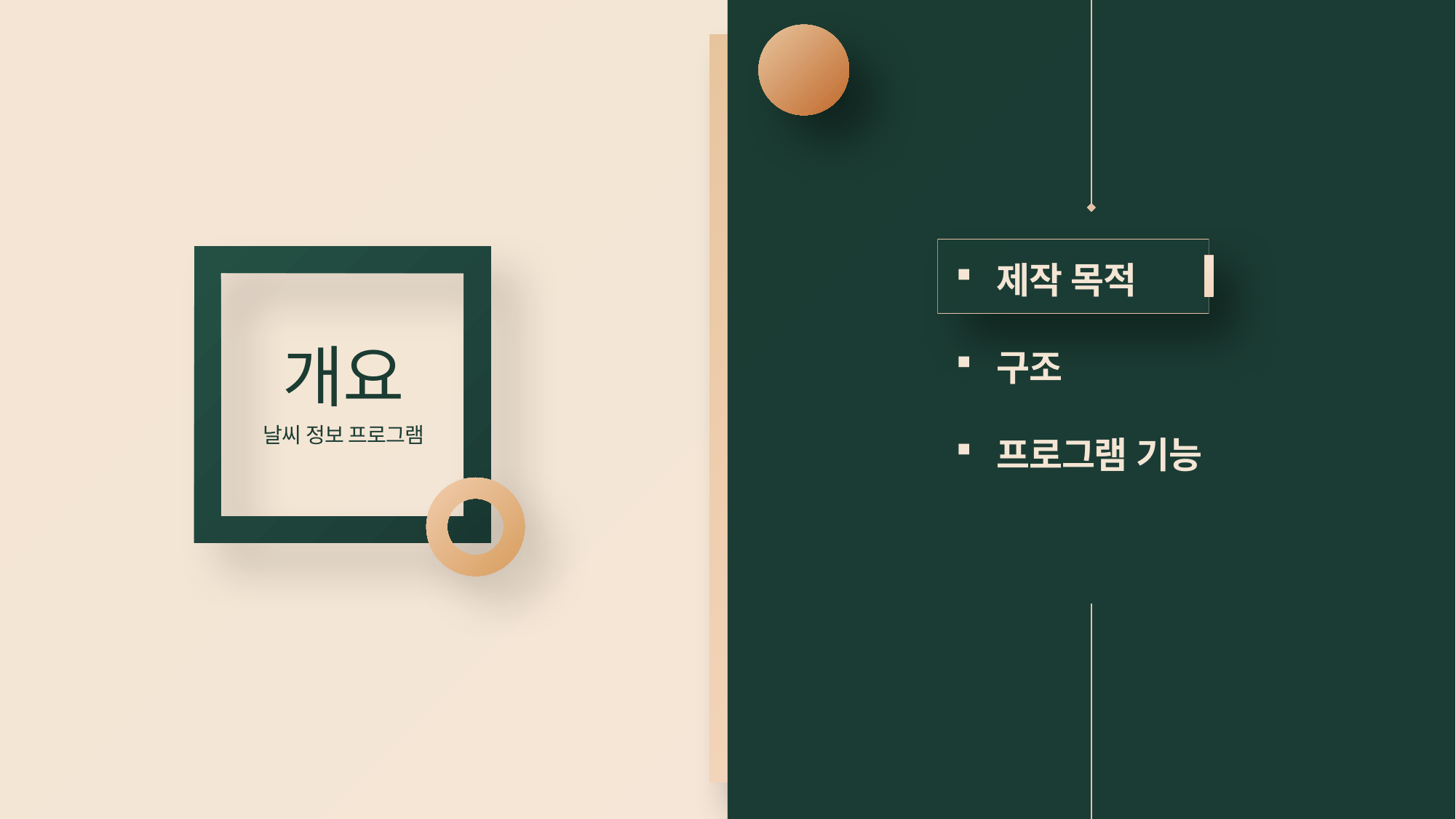

제작 목적

구조

프로그램 기능

개요
날씨 정보 프로그램